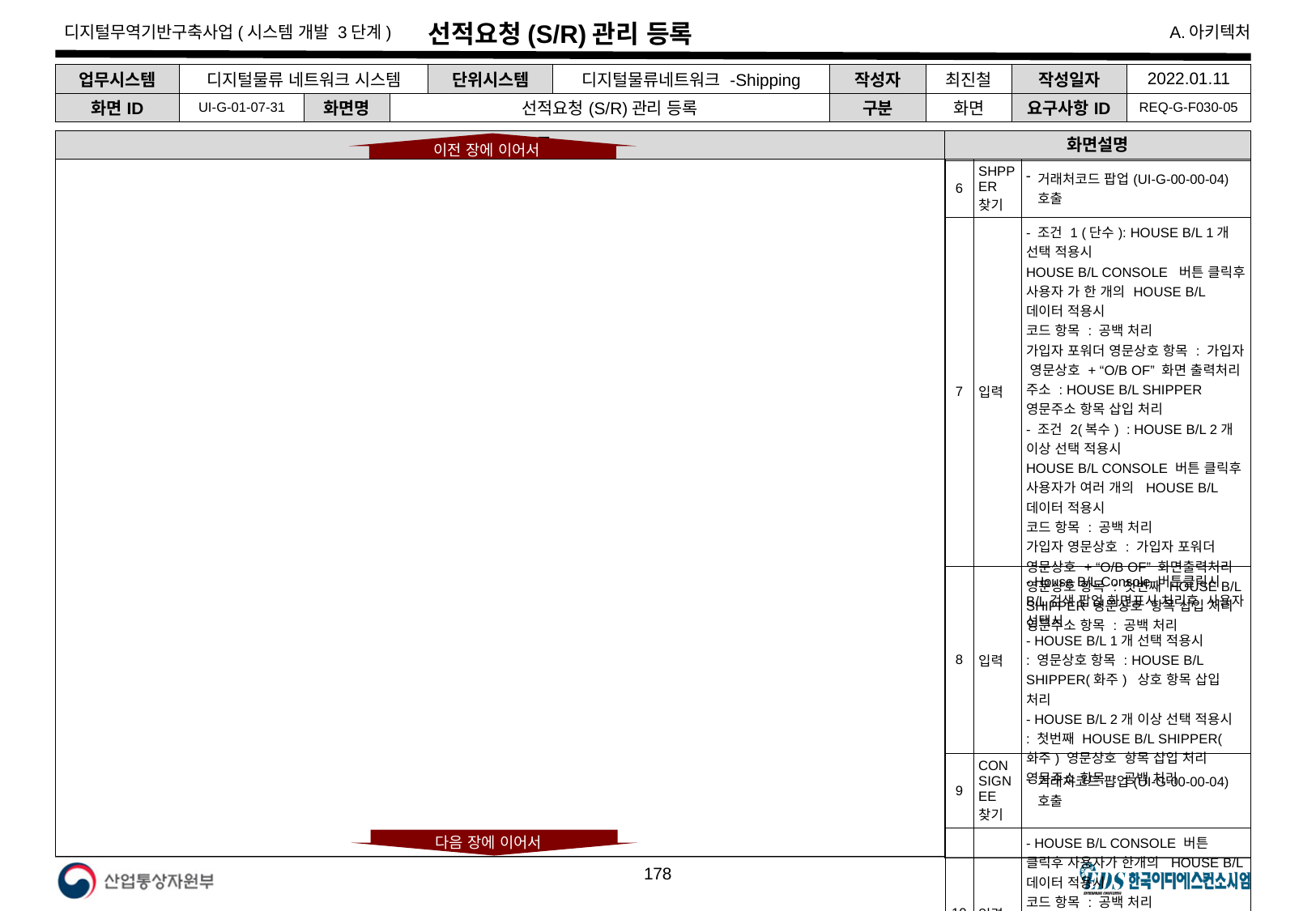

# 선적요청(S/R)관리 등록
| 업무시스템 | 디지털물류 네트워크 시스템 |  |  | 단위시스템 | 디지털물류네트워크 -Shipping | 작성자 | 최진철 | 작성일자 | 2022.01.11 |
| --- | --- | --- | --- | --- | --- | --- | --- | --- | --- |
| 화면ID | UI-G-01-07-31 | 화면명 | 선적요청(S/R)관리 등록 |  |  | 구분 | 화면 | 요구사항ID | REQ-G-F030-05 |
S/R 관리 등록
화면설명

이전 장에 이어서

| 6 | SHPPER 찾기 | 거래처코드 팝업(UI-G-00-00-04) 호출 |
| --- | --- | --- |
| 7 | 입력 | - 조건 1 (단수): HOUSE B/L 1개 선택 적용시 HOUSE B/L CONSOLE 버튼 클릭후 사용자 가 한 개의 HOUSE B/L 데이터 적용시 코드 항목 : 공백 처리 가입자 포워더 영문상호 항목 : 가입자 영문상호 + “O/B OF” 화면 출력처리 주소 : HOUSE B/L SHIPPER 영문주소 항목 삽입 처리 - 조건 2(복수) : HOUSE B/L 2개 이상 선택 적용시 HOUSE B/L CONSOLE 버튼 클릭후 사용자가 여러 개의 HOUSE B/L 데이터 적용시 코드 항목 : 공백 처리 가입자 영문상호 : 가입자 포워더 영문상호 + “O/B OF” 화면출력처리 영문상호 항목 : 첫번째 HOUSE B/L SHIPPER 영문상호 항목 삽입 처리 영문주소 항목 : 공백 처리 |
| 8 | 입력 | - House B/L Console 버튼클릭시 B/L검색 팝업 화면표시 처리후 사용자 선택시 - HOUSE B/L 1개 선택 적용시 : 영문상호 항목 : HOUSE B/L SHIPPER(화주) 상호 항목 삽입 처리 - HOUSE B/L 2개 이상 선택 적용시 : 첫번째 HOUSE B/L SHIPPER(화주) 영문상호 항목 삽입 처리 영문주소 항목 : 공백 처리 |
| 9 | CONSIGNEE 찾기 | 거래처코드 팝업(UI-G-00-00-04) 호출 |
| 10 | 입력 | - HOUSE B/L CONSOLE 버튼 클릭후 사용자가 한개의 HOUSE B/L 데이터 적용시 코드 항목 : 공백 처리 영문상호,주소 : 첫번재 House B/L 입력항목중 for delivery goods to 항목중에 상호 및 주소항목을 화면에 출력 처리 - 여려개의 House B/L 선택시에도 동일하게 적용처리 |

다음 장에 이어서